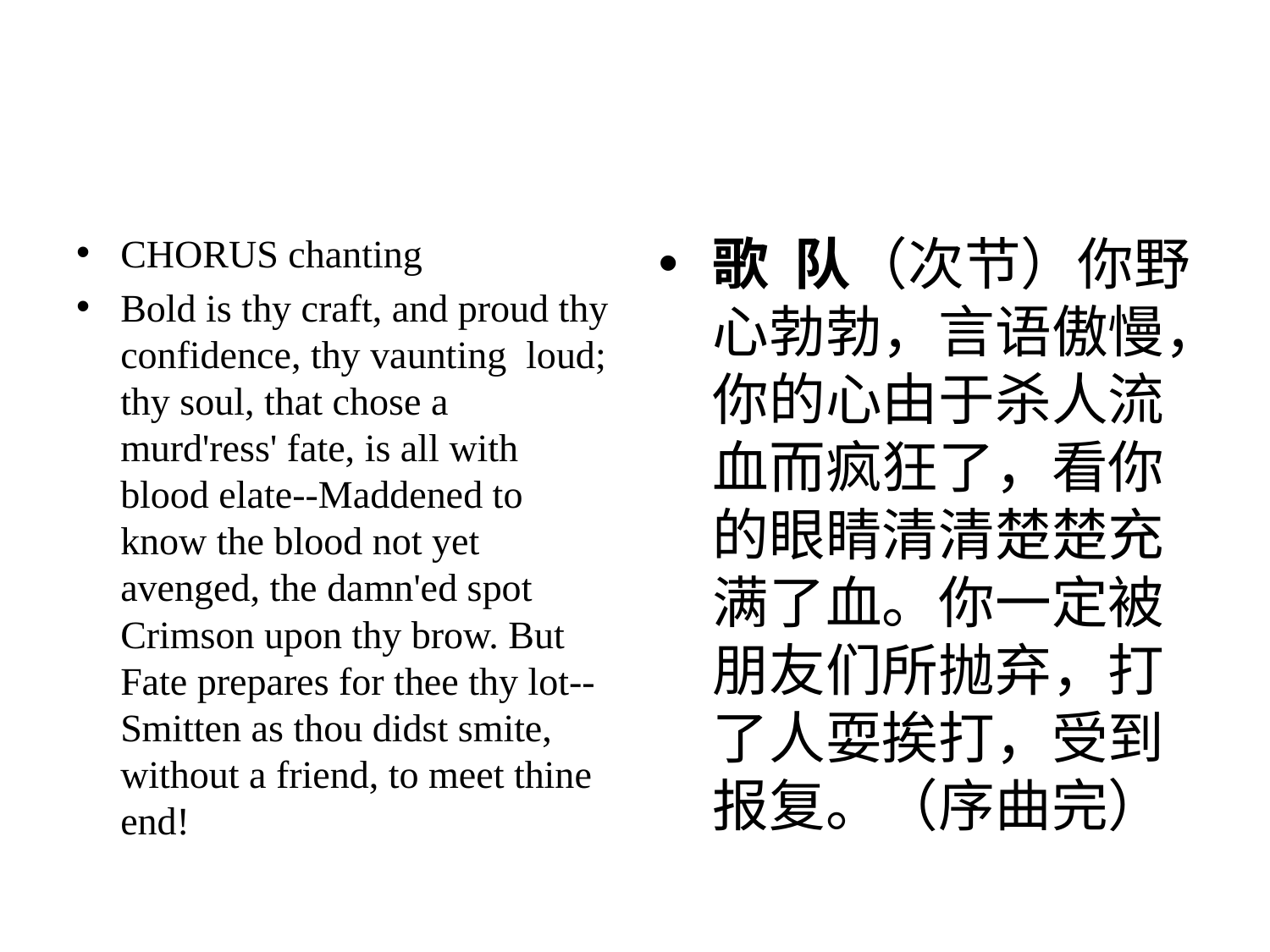

#
CHORUS chanting
Bold is thy craft, and proud thy confidence, thy vaunting  loud; thy soul, that chose a murd'ress' fate, is all with blood elate--Maddened to know the blood not yet avenged, the damn'ed spot Crimson upon thy brow. But Fate prepares for thee thy lot--Smitten as thou didst smite, without a friend, to meet thine end!
歌  队（次节）你野心勃勃，言语傲慢，你的心由于杀人流血而疯狂了，看你的眼睛清清楚楚充满了血。你一定被朋友们所抛弃，打了人耍挨打，受到报复。（序曲完）